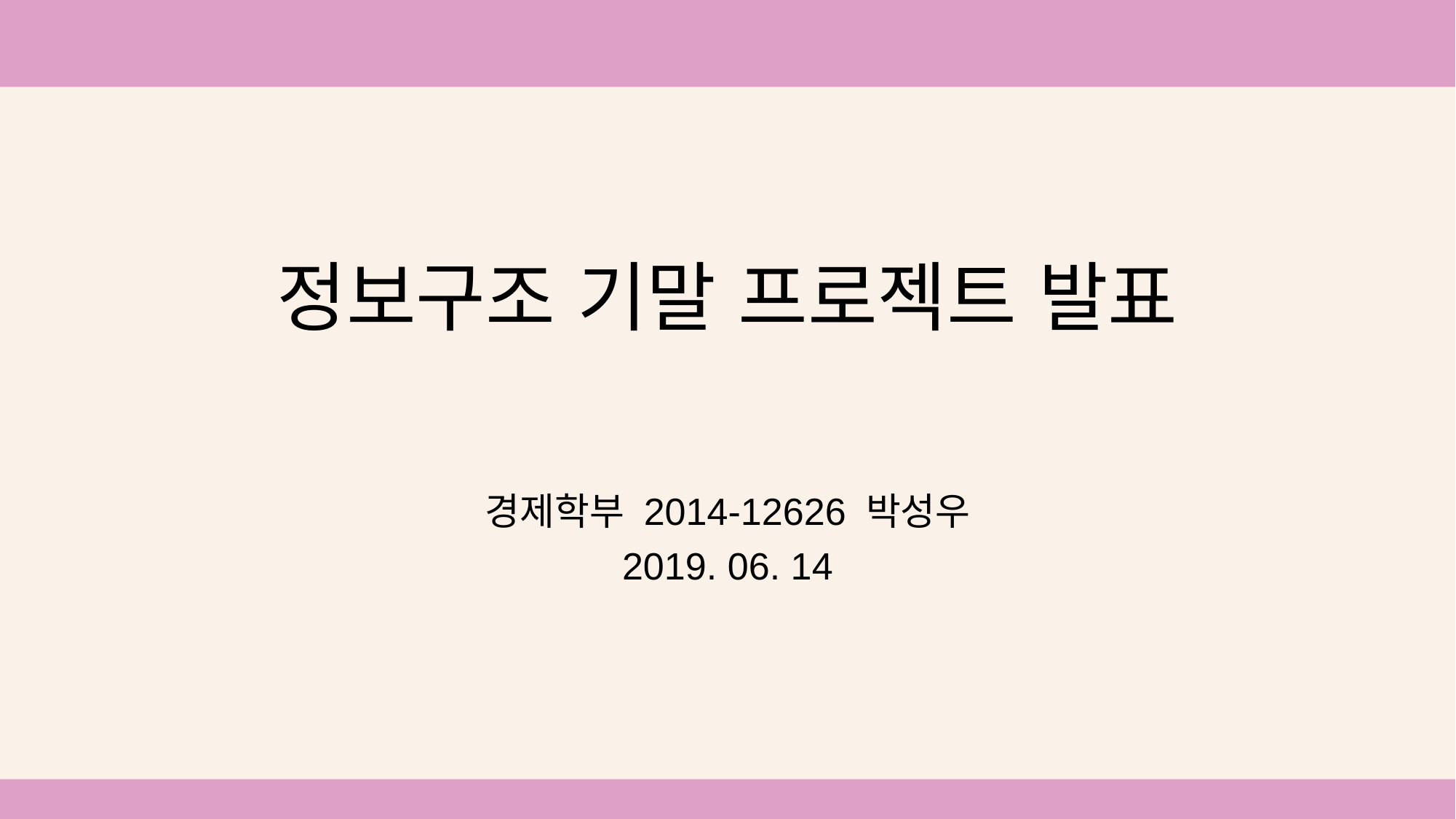

정보구조 기말 프로젝트 발표
경제학부 2014-12626 박성우
2019. 06. 14